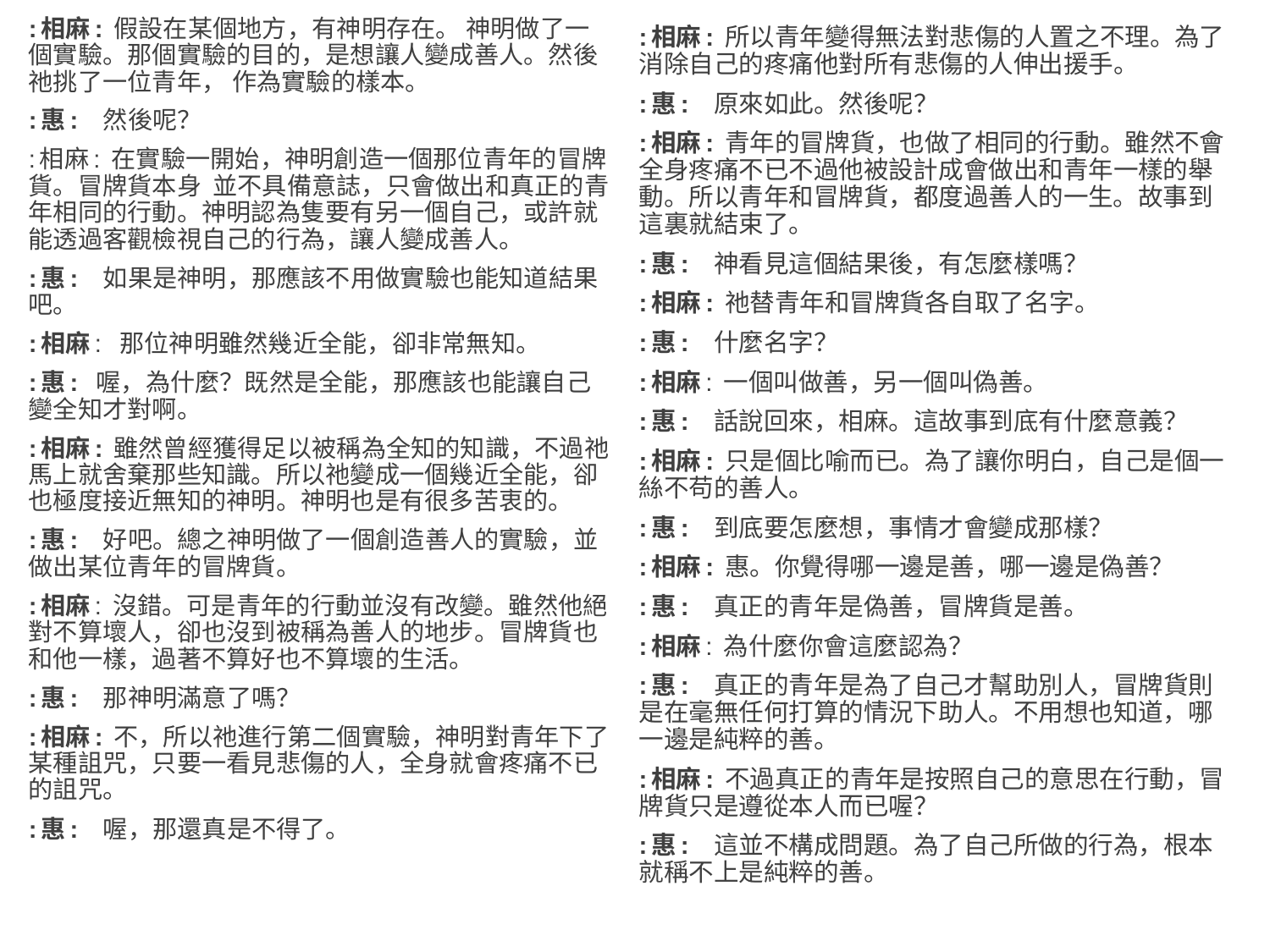

:相麻: 假設在某個地方，有神明存在。 神明做了一個實驗。那個實驗的目的，是想讓人變成善人。然後祂挑了一位青年， 作為實驗的樣本。
:惠:   然後呢？
:相麻: 在實驗一開始，神明創造一個那位青年的冒牌貨。冒牌貨本身  並不具備意誌，只會做出和真正的青年相同的行動。神明認為隻要有另一個自己，或許就能透過客觀檢視自己的行為，讓人變成善人。
:惠:   如果是神明，那應該不用做實驗也能知道結果吧。
:相麻:  那位神明雖然幾近全能，卻非常無知。
:惠:  喔，為什麼？既然是全能，那應該也能讓自己變全知才對啊。
:相麻: 雖然曾經獲得足以被稱為全知的知識，不過祂馬上就舍棄那些知識。所以祂變成一個幾近全能，卻也極度接近無知的神明。神明也是有很多苦衷的。
:惠:   好吧。總之神明做了一個創造善人的實驗，並做出某位青年的冒牌貨。
:相麻: 沒錯。可是青年的行動並沒有改變。雖然他絕對不算壞人，卻也沒到被稱為善人的地步。冒牌貨也和他一樣，過著不算好也不算壞的生活。
:惠:   那神明滿意了嗎？
:相麻: 不，所以祂進行第二個實驗，神明對青年下了某種詛咒，只要一看見悲傷的人，全身就會疼痛不已的詛咒。
:惠:   喔，那還真是不得了。
:相麻: 所以青年變得無法對悲傷的人置之不理。為了消除自己的疼痛他對所有悲傷的人伸出援手。
:惠:   原來如此。然後呢？
:相麻: 青年的冒牌貨，也做了相同的行動。雖然不會全身疼痛不已不過他被設計成會做出和青年一樣的舉動。所以青年和冒牌貨，都度過善人的一生。故事到這裏就結束了。
:惠:   神看見這個結果後，有怎麼樣嗎？
:相麻: 祂替青年和冒牌貨各自取了名字。
:惠:   什麼名字？
:相麻: 一個叫做善，另一個叫偽善。
:惠:   話說回來，相麻。這故事到底有什麼意義？
:相麻: 只是個比喻而已。為了讓你明白，自己是個一絲不苟的善人。
:惠:   到底要怎麼想，事情才會變成那樣？
:相麻: 惠。你覺得哪一邊是善，哪一邊是偽善？
:惠:   真正的青年是偽善，冒牌貨是善。
:相麻: 為什麼你會這麼認為？
:惠:   真正的青年是為了自己才幫助別人，冒牌貨則是在毫無任何打算的情況下助人。不用想也知道，哪一邊是純粹的善。
:相麻: 不過真正的青年是按照自己的意思在行動，冒牌貨只是遵從本人而已喔？
:惠:   這並不構成問題。為了自己所做的行為，根本就稱不上是純粹的善。